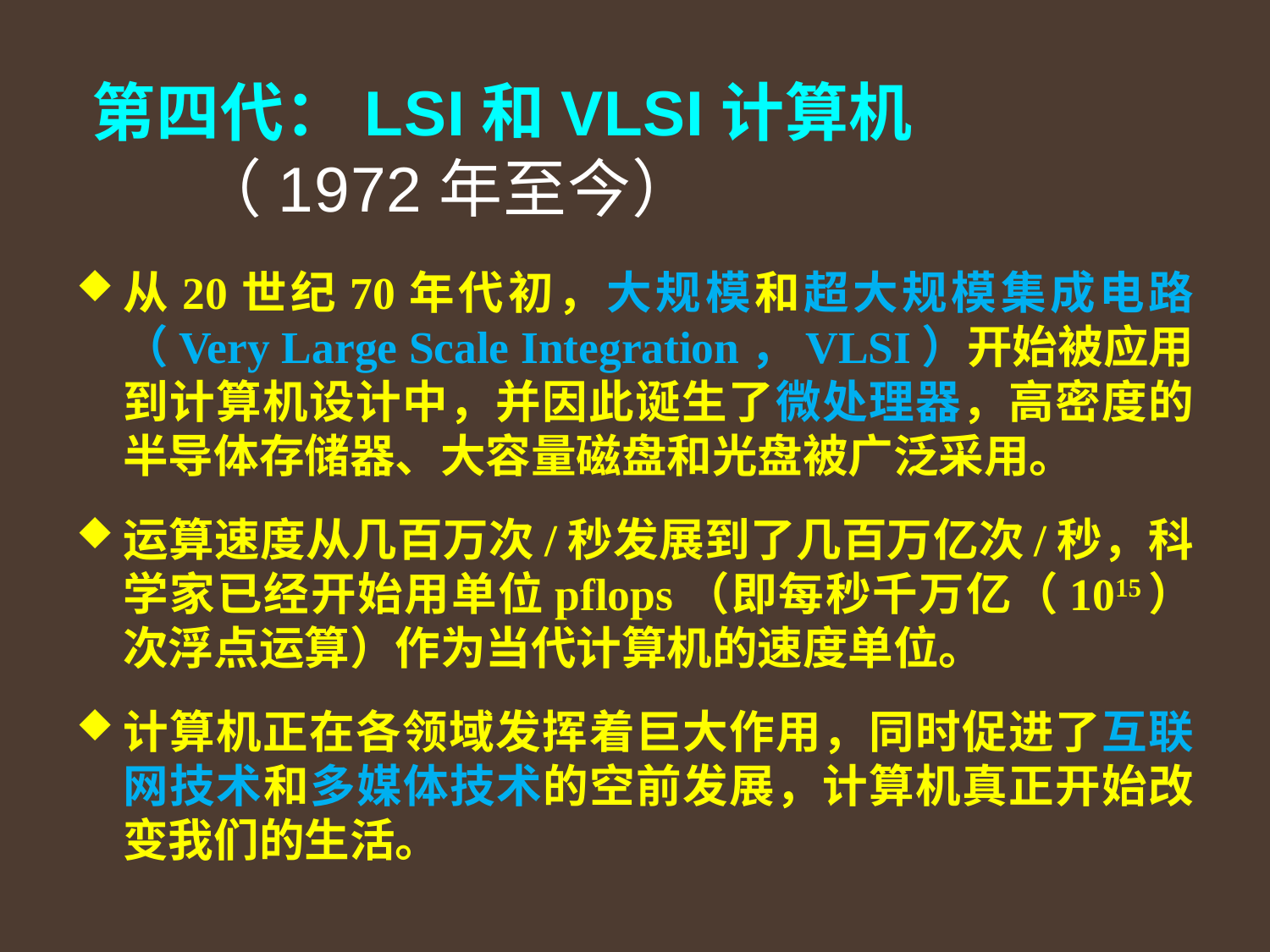

# 第四代：LSI和VLSI计算机 （1972年至今）
从20世纪70年代初，大规模和超大规模集成电路（Very Large Scale Integration，VLSI）开始被应用到计算机设计中，并因此诞生了微处理器，高密度的半导体存储器、大容量磁盘和光盘被广泛采用。
运算速度从几百万次/秒发展到了几百万亿次/秒，科学家已经开始用单位pflops（即每秒千万亿（1015）次浮点运算）作为当代计算机的速度单位。
计算机正在各领域发挥着巨大作用，同时促进了互联网技术和多媒体技术的空前发展，计算机真正开始改变我们的生活。